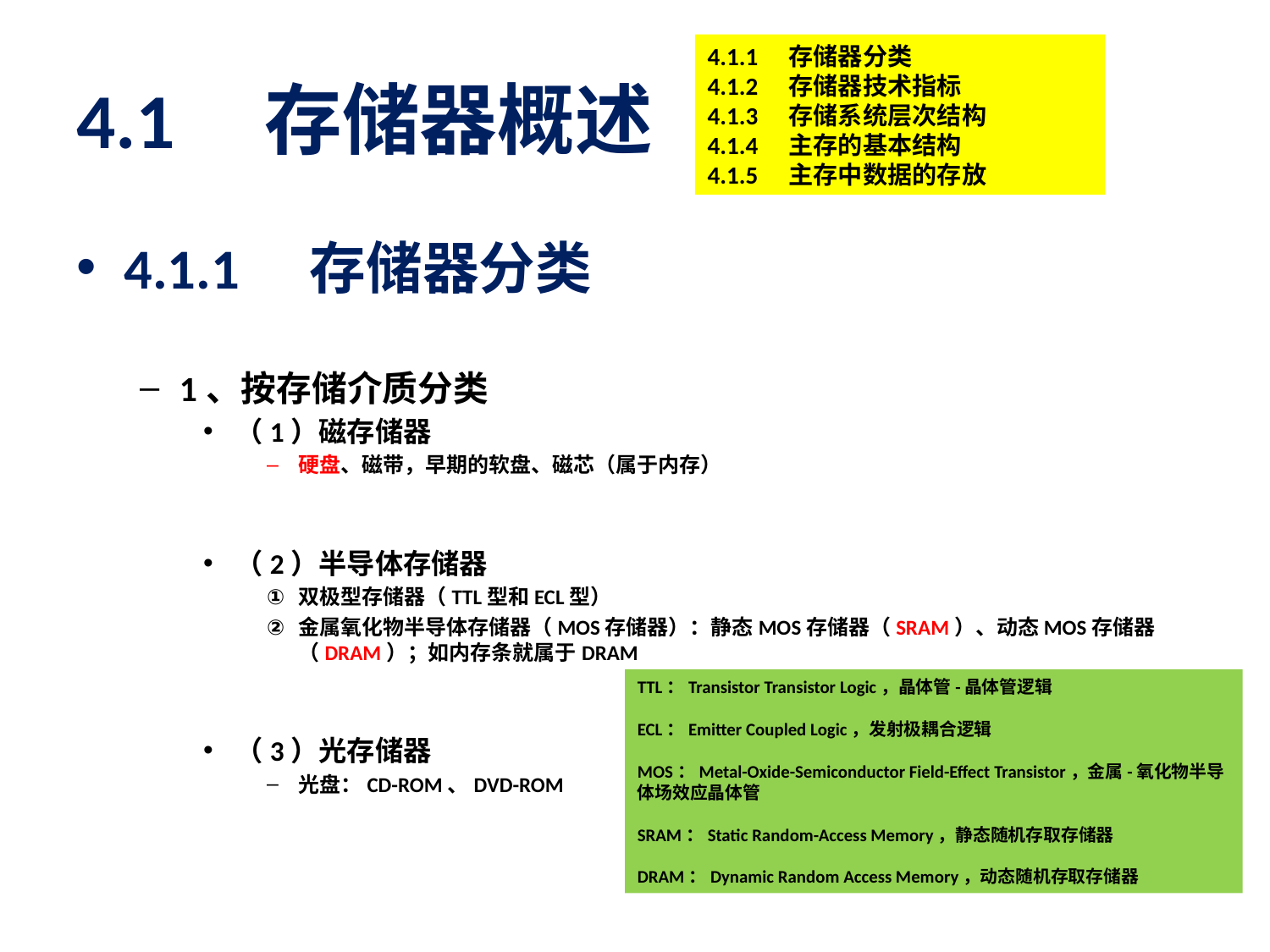

4.1.1　存储器分类
4.1.2　存储器技术指标
4.1.3　存储系统层次结构
4.1.4　主存的基本结构
4.1.5　主存中数据的存放
# 4.1    存储器概述
4.1.1　存储器分类

1、按存储介质分类
（1）磁存储器
硬盘、磁带，早期的软盘、磁芯（属于内存）

（2）半导体存储器
双极型存储器（TTL型和ECL型）
金属氧化物半导体存储器（MOS存储器）：静态MOS存储器（SRAM）、动态MOS存储器（DRAM）；如内存条就属于DRAM

（3）光存储器
光盘：CD-ROM、DVD-ROM
TTL：Transistor Transistor Logic，晶体管-晶体管逻辑

ECL：Emitter Coupled Logic，发射极耦合逻辑

MOS：Metal-Oxide-Semiconductor Field-Effect Transistor，金属-氧化物半导体场效应晶体管

SRAM：Static Random-Access Memory，静态随机存取存储器

DRAM：Dynamic Random Access Memory，动态随机存取存储器